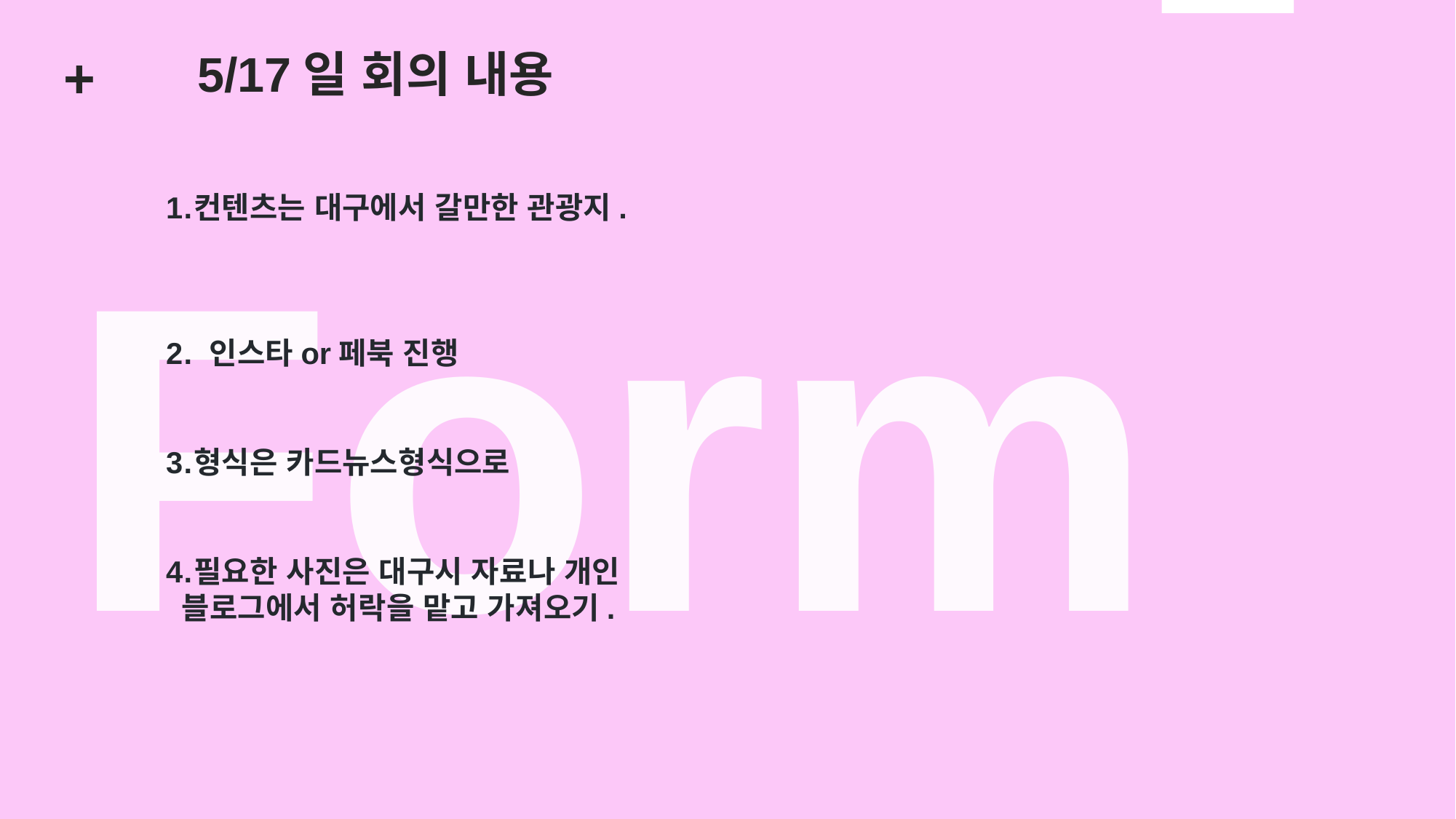

+
5/17일 회의 내용
Form
컨텐츠는 대구에서 갈만한 관광지.

 인스타or페북 진행

형식은 카드뉴스형식으로

필요한 사진은 대구시 자료나 개인
 블로그에서 허락을 맡고 가져오기.